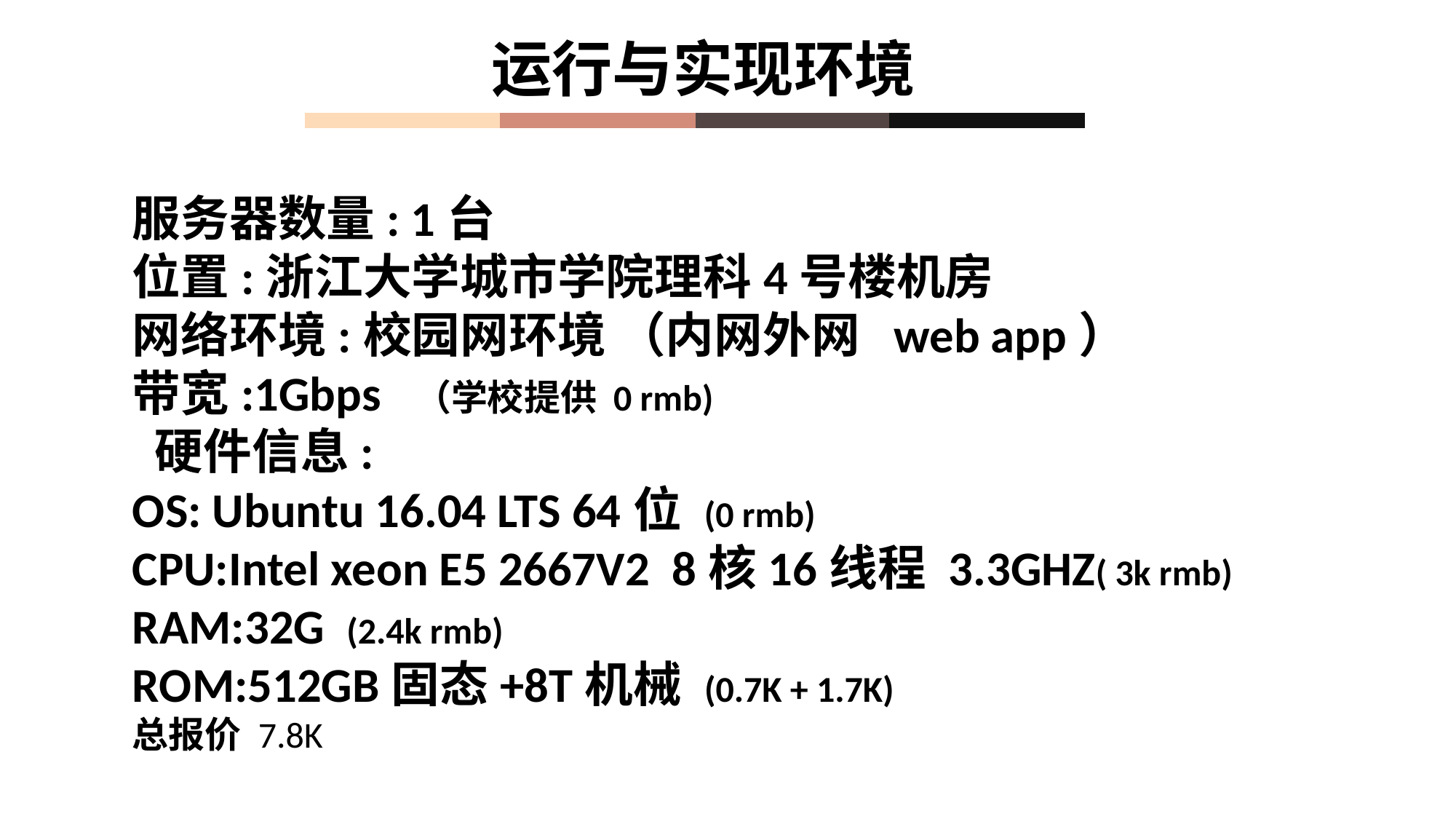

运行与实现环境
服务器数量: 1台
位置:浙江大学城市学院理科4号楼机房
网络环境:校园网环境 （内网外网  web app）
带宽:1Gbps  （学校提供 0 rmb)
 硬件信息:
OS: Ubuntu 16.04 LTS 64位 (0 rmb)
CPU:Intel xeon E5 2667V2  8核16线程 3.3GHZ( 3k rmb)
RAM:32G  (2.4k rmb)
ROM:512GB固态+8T机械 (0.7K + 1.7K)
总报价 7.8K